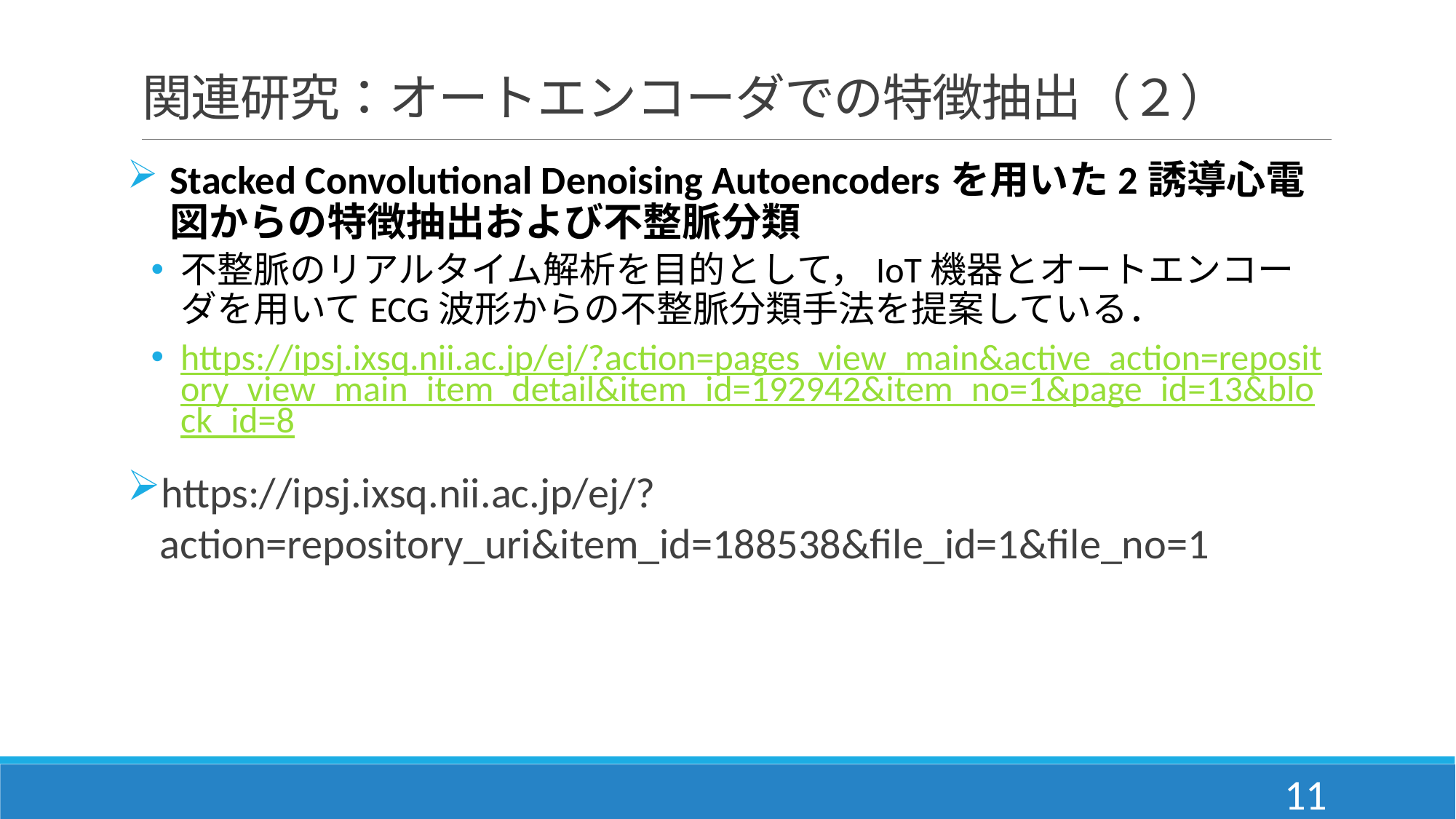

# 関連研究：オートエンコーダでの特徴抽出（２）
Stacked Convolutional Denoising Autoencodersを用いた2誘導心電図からの特徴抽出および不整脈分類
不整脈のリアルタイム解析を目的として，IoT機器とオートエンコーダを用いてECG波形からの不整脈分類手法を提案している．
https://ipsj.ixsq.nii.ac.jp/ej/?action=pages_view_main&active_action=repository_view_main_item_detail&item_id=192942&item_no=1&page_id=13&block_id=8
https://ipsj.ixsq.nii.ac.jp/ej/?action=repository_uri&item_id=188538&file_id=1&file_no=1

11